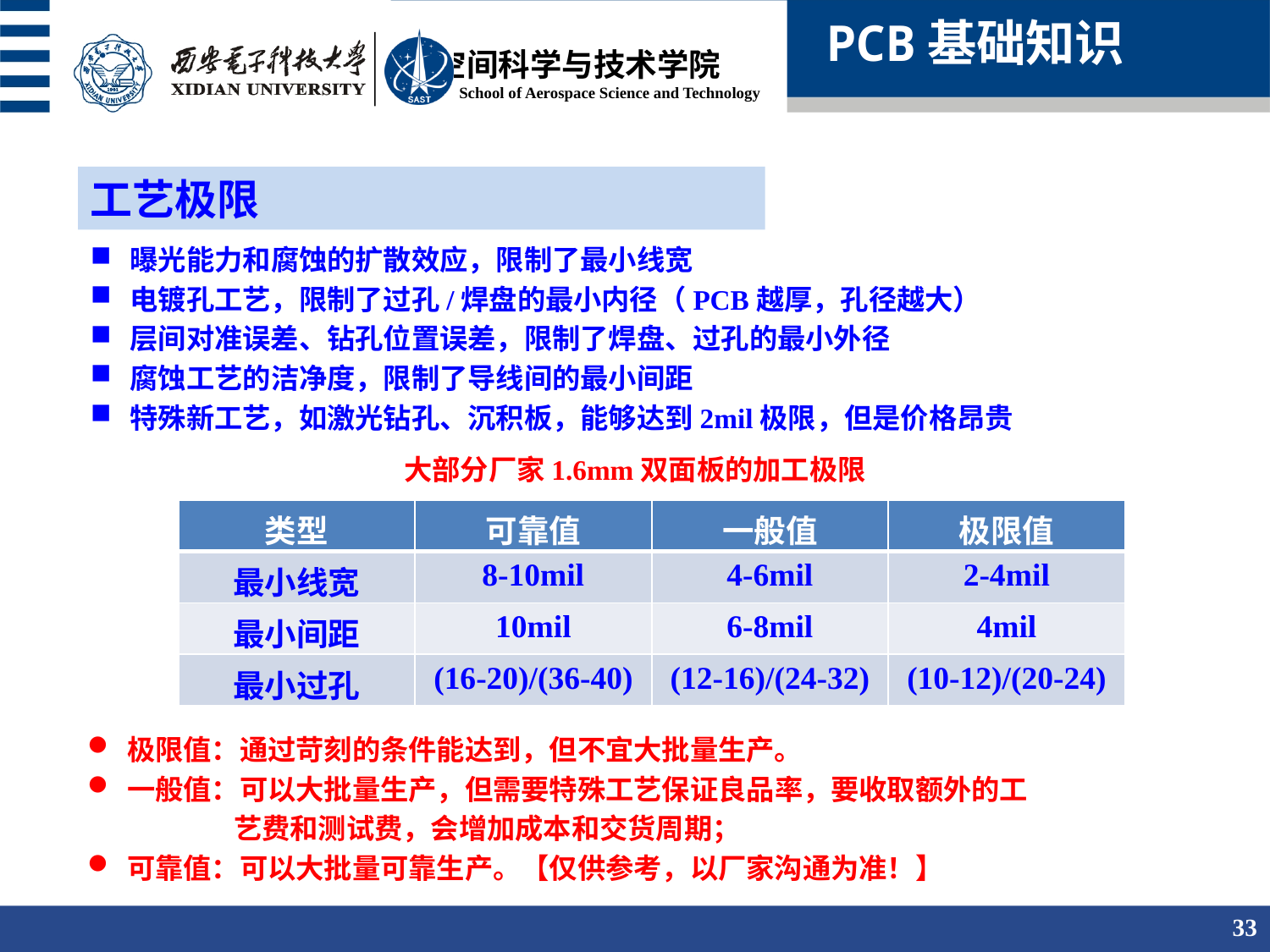

PCB基础知识
工艺极限
曝光能力和腐蚀的扩散效应，限制了最小线宽
电镀孔工艺，限制了过孔/焊盘的最小内径（PCB越厚，孔径越大）
层间对准误差、钻孔位置误差，限制了焊盘、过孔的最小外径
腐蚀工艺的洁净度，限制了导线间的最小间距
特殊新工艺，如激光钻孔、沉积板，能够达到2mil极限，但是价格昂贵
大部分厂家1.6mm双面板的加工极限
| 类型 | 可靠值 | 一般值 | 极限值 |
| --- | --- | --- | --- |
| 最小线宽 | 8-10mil | 4-6mil | 2-4mil |
| 最小间距 | 10mil | 6-8mil | 4mil |
| 最小过孔 | (16-20)/(36-40) | (12-16)/(24-32) | (10-12)/(20-24) |
极限值：通过苛刻的条件能达到，但不宜大批量生产。
一般值：可以大批量生产，但需要特殊工艺保证良品率，要收取额外的工
                      艺费和测试费，会增加成本和交货周期；
可靠值：可以大批量可靠生产。【仅供参考，以厂家沟通为准！】